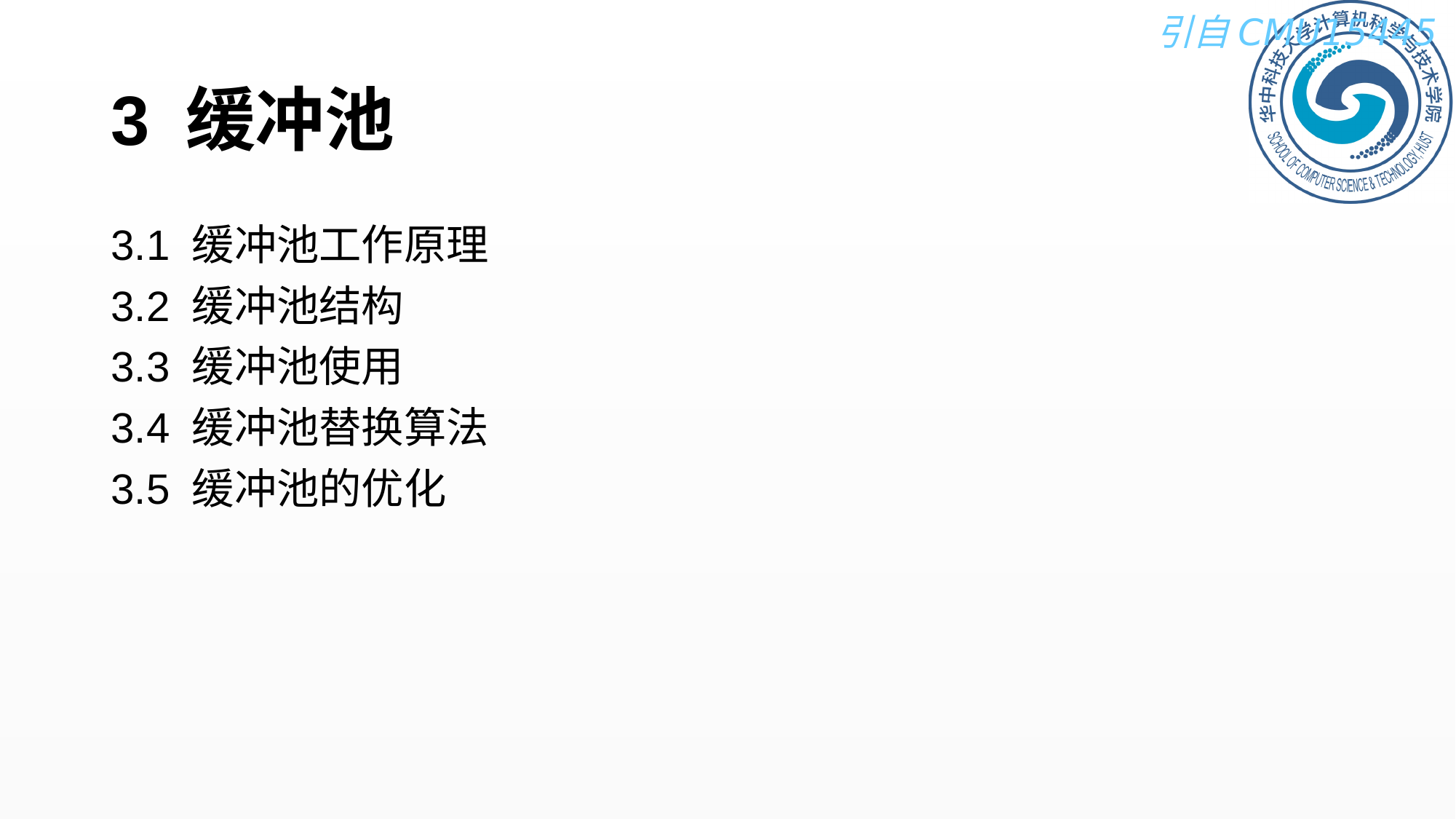

# 3 缓冲池
3.1 缓冲池工作原理
3.2 缓冲池结构
3.3 缓冲池使用
3.4 缓冲池替换算法
3.5 缓冲池的优化

84